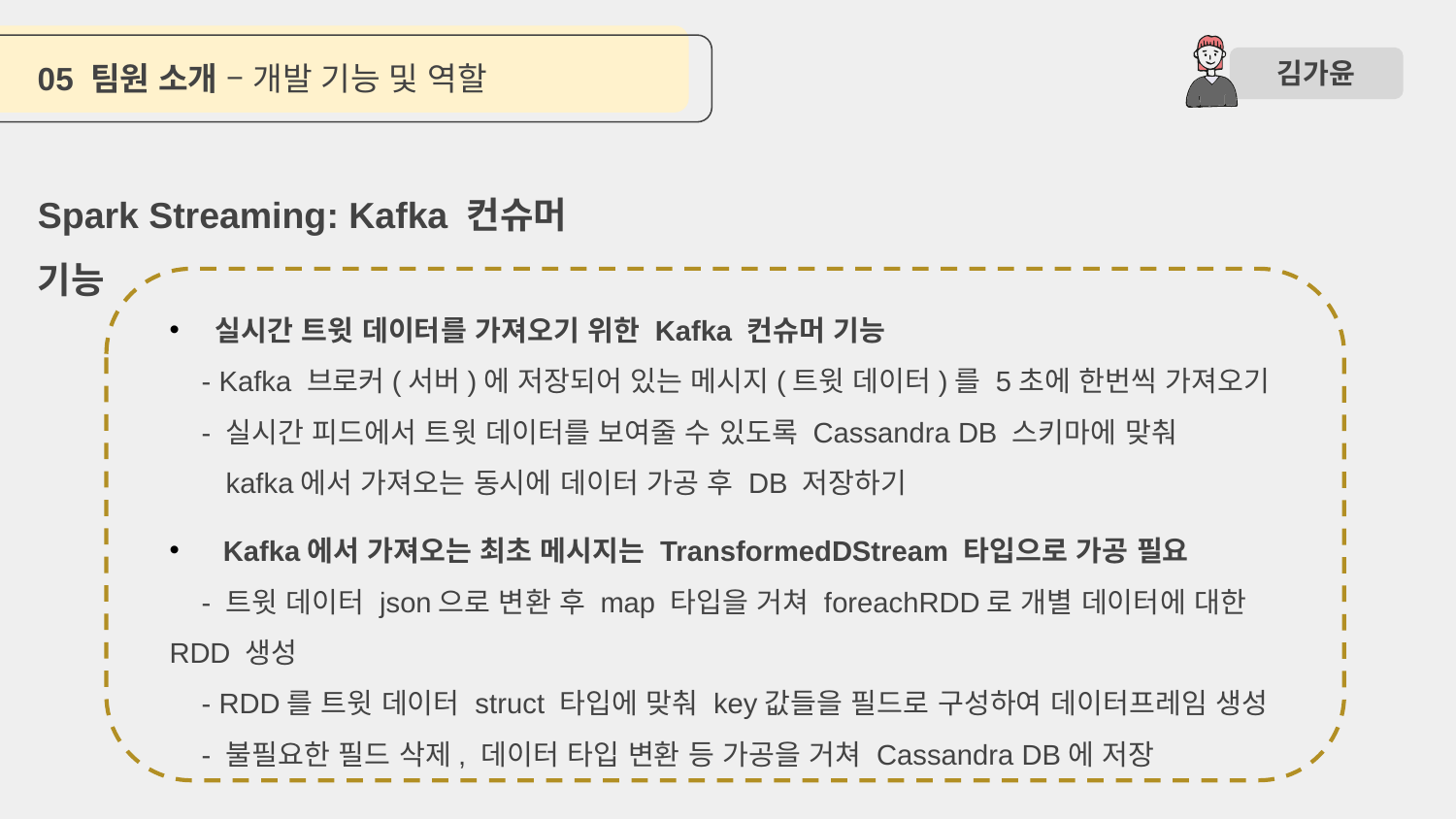

05 팀원 소개 – 개발 기능 및 역할

김가윤
Spark Streaming: Kafka 컨슈머 기능

실시간 트윗 데이터를 가져오기 위한 Kafka 컨슈머 기능
    - Kafka 브로커(서버)에 저장되어 있는 메시지(트윗 데이터)를 5초에 한번씩 가져오기
    - 실시간 피드에서 트윗 데이터를 보여줄 수 있도록 Cassandra DB 스키마에 맞춰
       kafka에서 가져오는 동시에 데이터 가공 후 DB 저장하기
 Kafka에서 가져오는 최초 메시지는 TransformedDStream 타입으로 가공 필요
    - 트윗 데이터 json으로 변환 후 map 타입을 거쳐 foreachRDD로 개별 데이터에 대한 RDD 생성
    - RDD를 트윗 데이터 struct 타입에 맞춰 key값들을 필드로 구성하여 데이터프레임 생성
    - 불필요한 필드 삭제, 데이터 타입 변환 등 가공을 거쳐 Cassandra DB에 저장